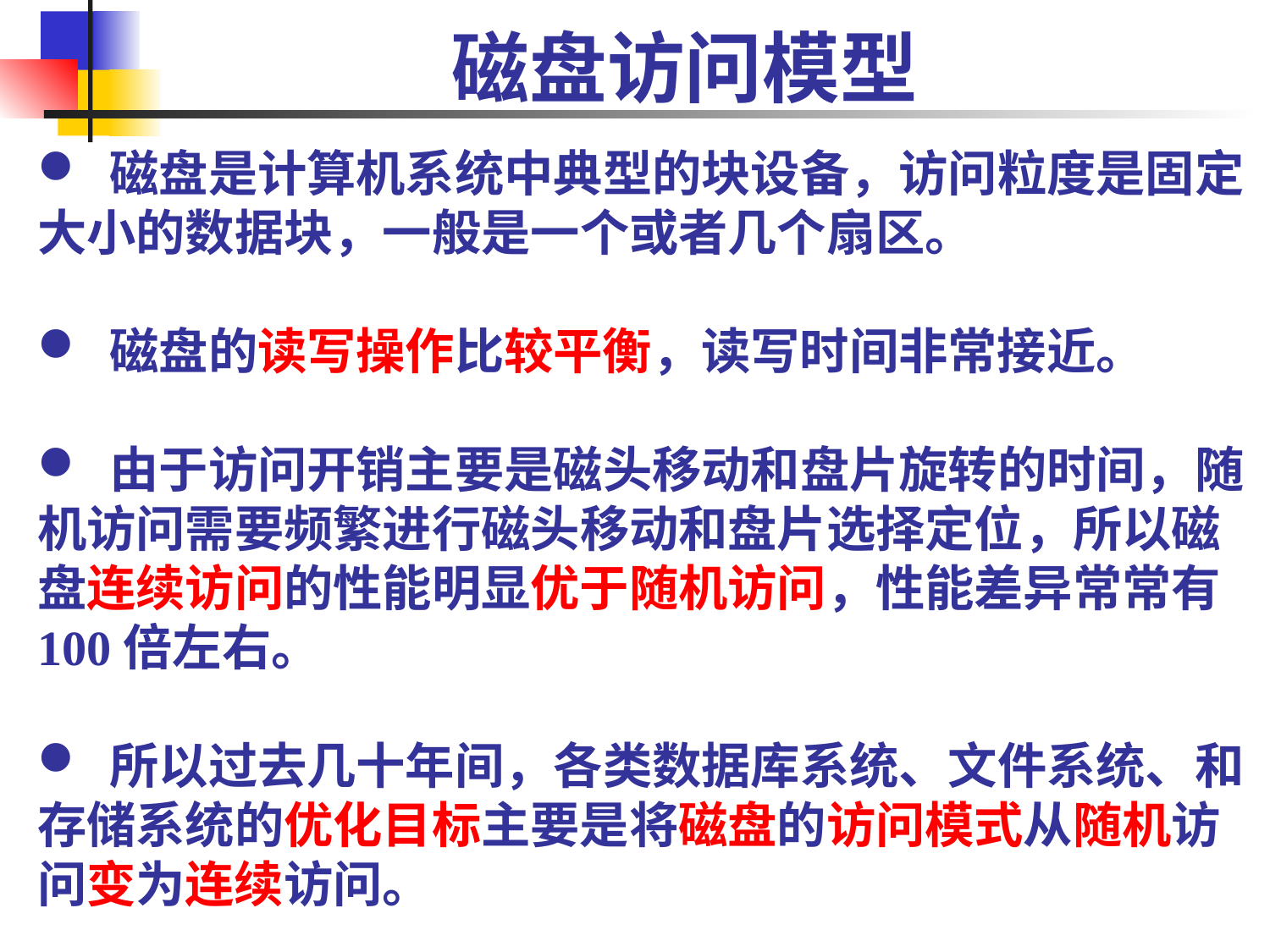

# 磁盘访问模型
 磁盘是计算机系统中典型的块设备，访问粒度是固定大小的数据块，一般是一个或者几个扇区。

 磁盘的读写操作比较平衡，读写时间非常接近。

 由于访问开销主要是磁头移动和盘片旋转的时间，随机访问需要频繁进行磁头移动和盘片选择定位，所以磁盘连续访问的性能明显优于随机访问，性能差异常常有100倍左右。

 所以过去几十年间，各类数据库系统、文件系统、和存储系统的优化目标主要是将磁盘的访问模式从随机访问变为连续访问。